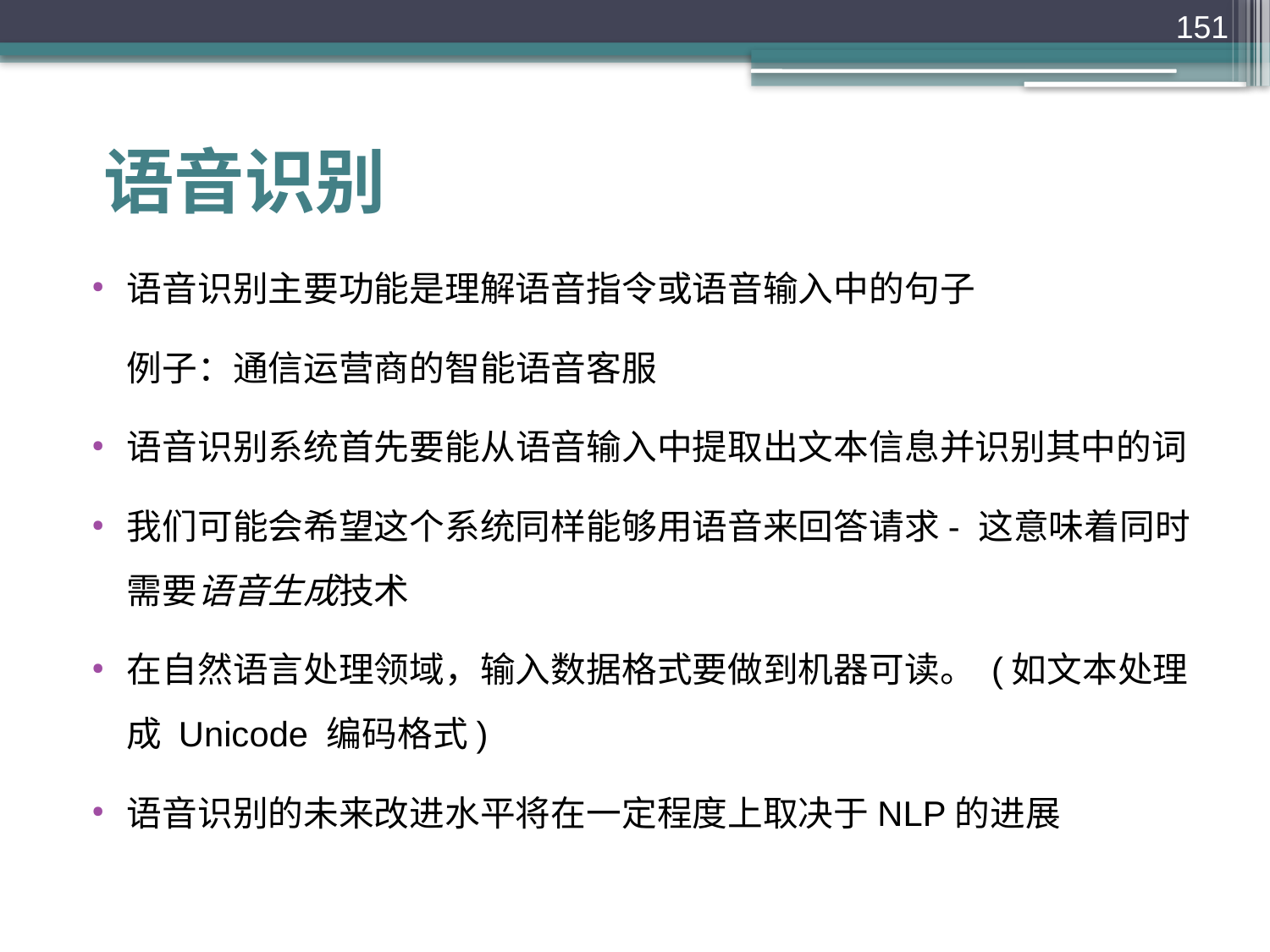

151
# 语音识别

语音识别主要功能是理解语音指令或语音输入中的句子
	例子：通信运营商的智能语音客服
语音识别系统首先要能从语音输入中提取出文本信息并识别其中的词
我们可能会希望这个系统同样能够用语音来回答请求- 这意味着同时需要语音生成技术
在自然语言处理领域，输入数据格式要做到机器可读。 (如文本处理成 Unicode 编码格式)
语音识别的未来改进水平将在一定程度上取决于NLP的进展